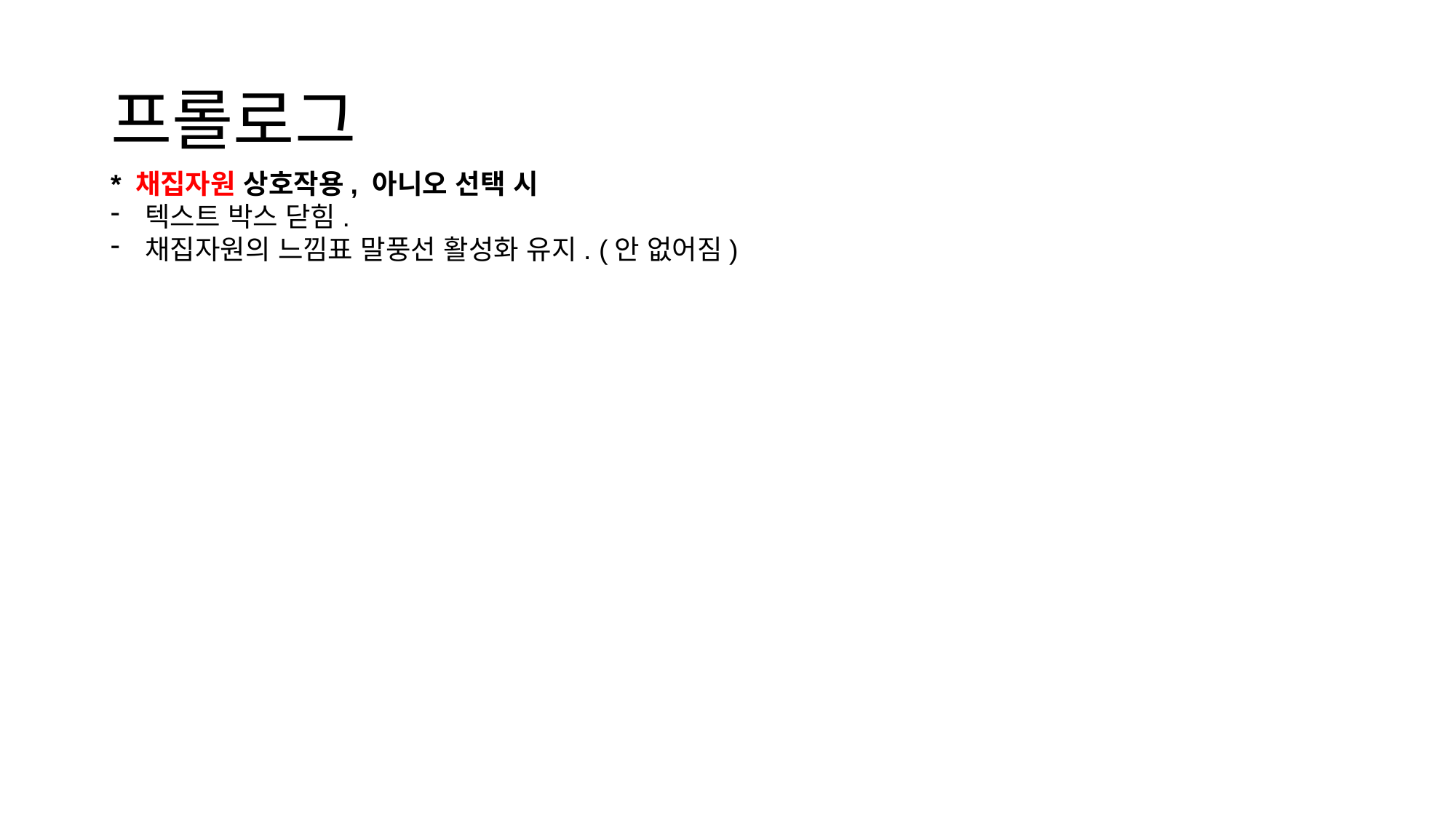

프롤로그
* 채집자원 상호작용, 아니오 선택 시
텍스트 박스 닫힘.
채집자원의 느낌표 말풍선 활성화 유지. (안 없어짐)